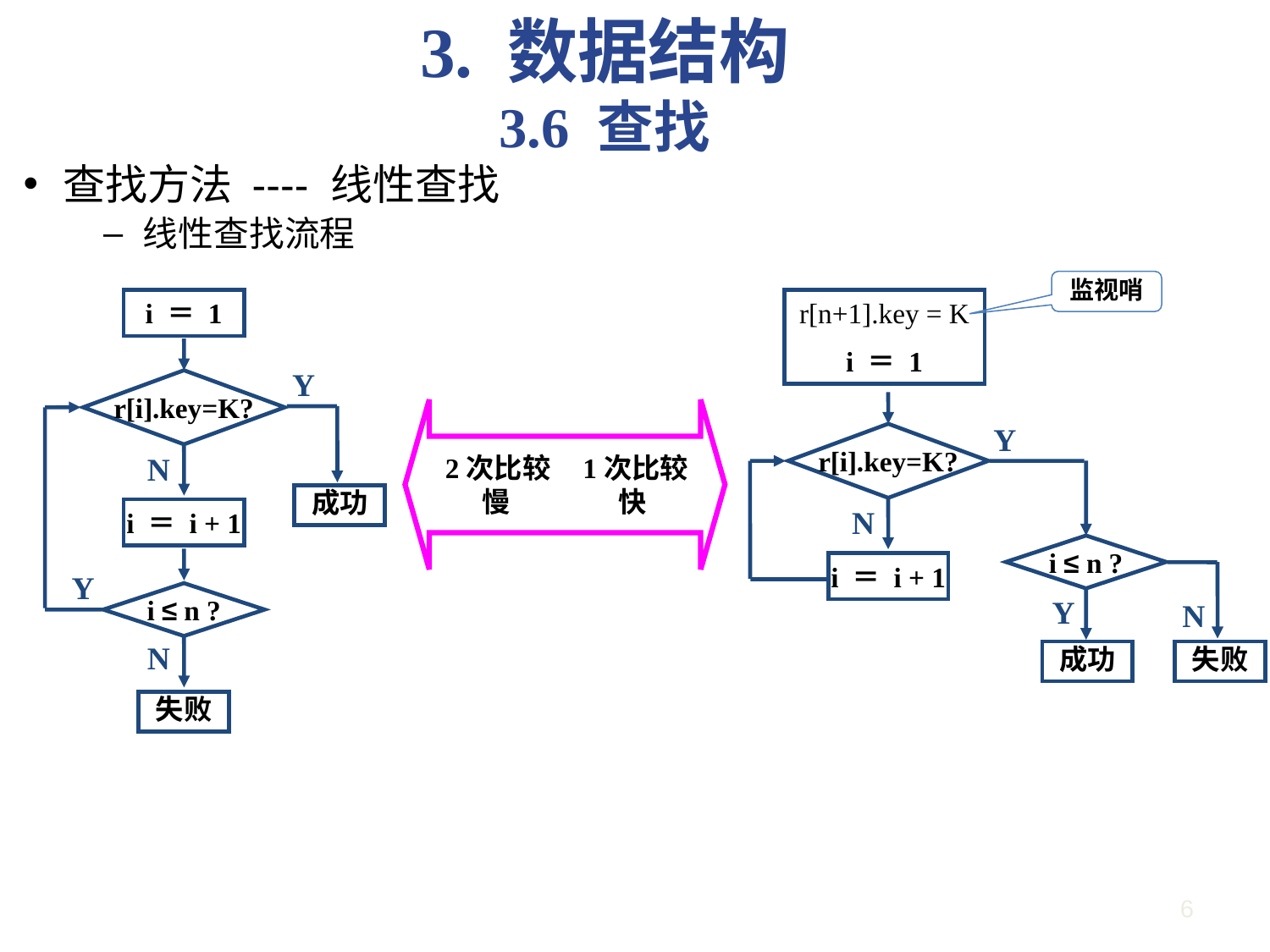

3. 数据结构
3.6 查找
查找方法 ---- 线性查找
线性查找流程

优缺点：
算法简单，对表无特殊要求，适合于短表
表长时，效率较低
监视哨
i ＝ 1

Y
r[i].key=K?

N

成功
i ＝ i + 1

Y
i ≤ n ?

N

失败
r[n+1].key = K
i ＝ 1

Y
r[i].key=K?

N

i ≤ n ?
i ＝ i + 1

Y
N

成功
失败
  2次比较    1次比较
       慢                 快
6